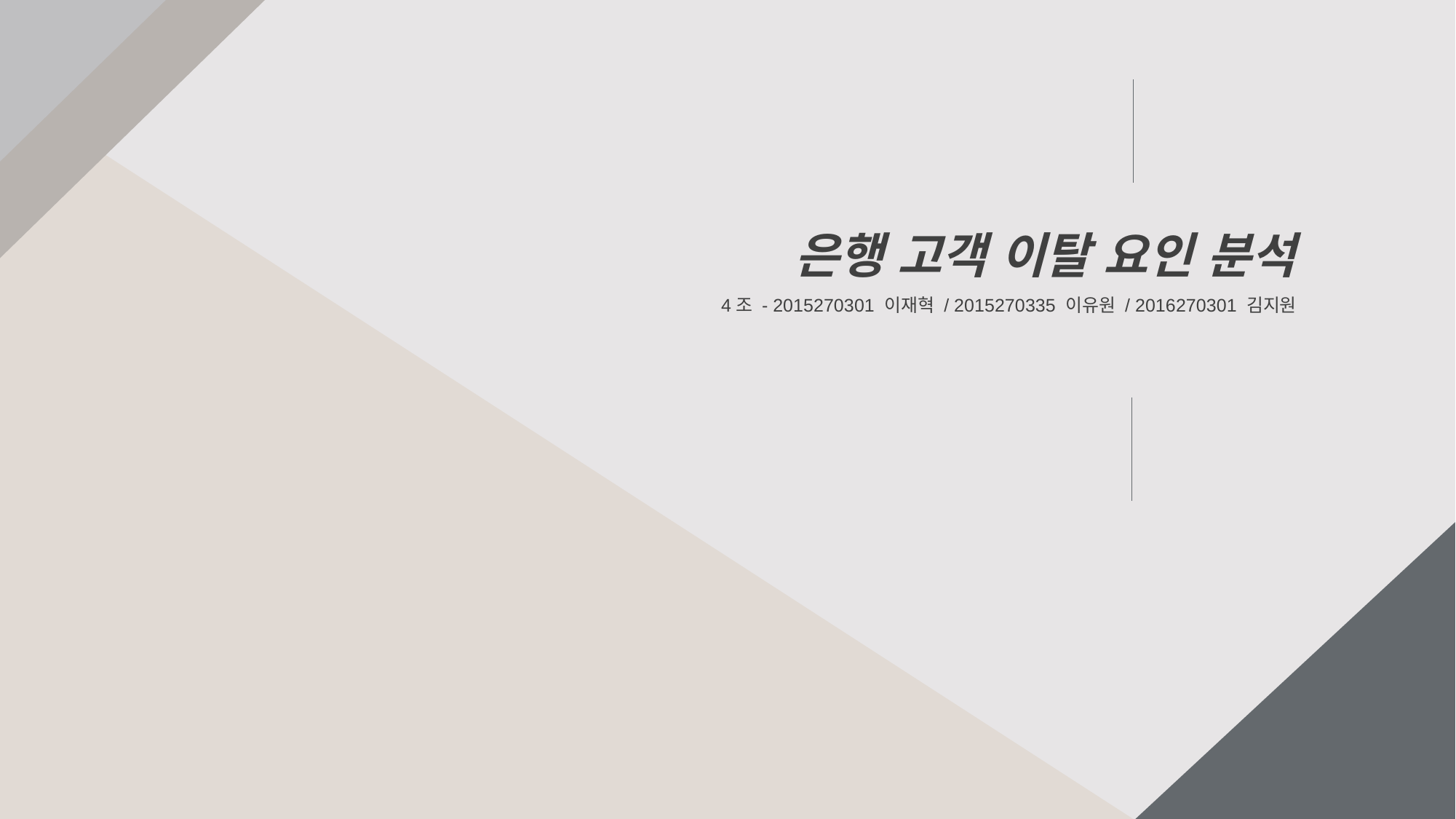

은행 고객 이탈 요인 분석
4조 - 2015270301 이재혁 / 2015270335 이유원 / 2016270301 김지원